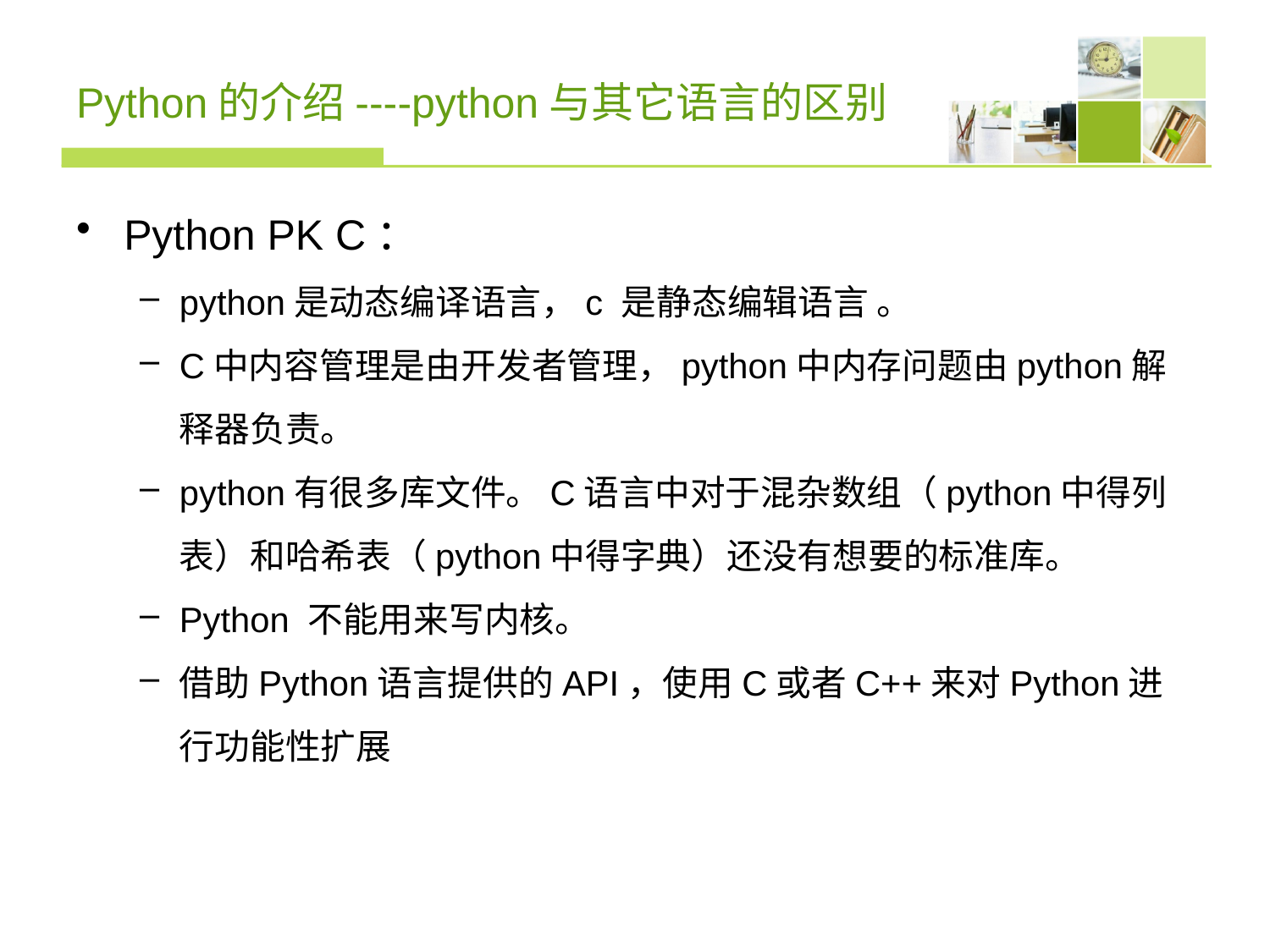

# Python的介绍----python与其它语言的区别
Python PK C：
python是动态编译语言，c 是静态编辑语言 。
C中内容管理是由开发者管理，python中内存问题由python解释器负责。
python有很多库文件。C语言中对于混杂数组（python中得列表）和哈希表（python中得字典）还没有想要的标准库。
Python 不能用来写内核。
借助Python语言提供的API，使用C或者C++来对Python进行功能性扩展